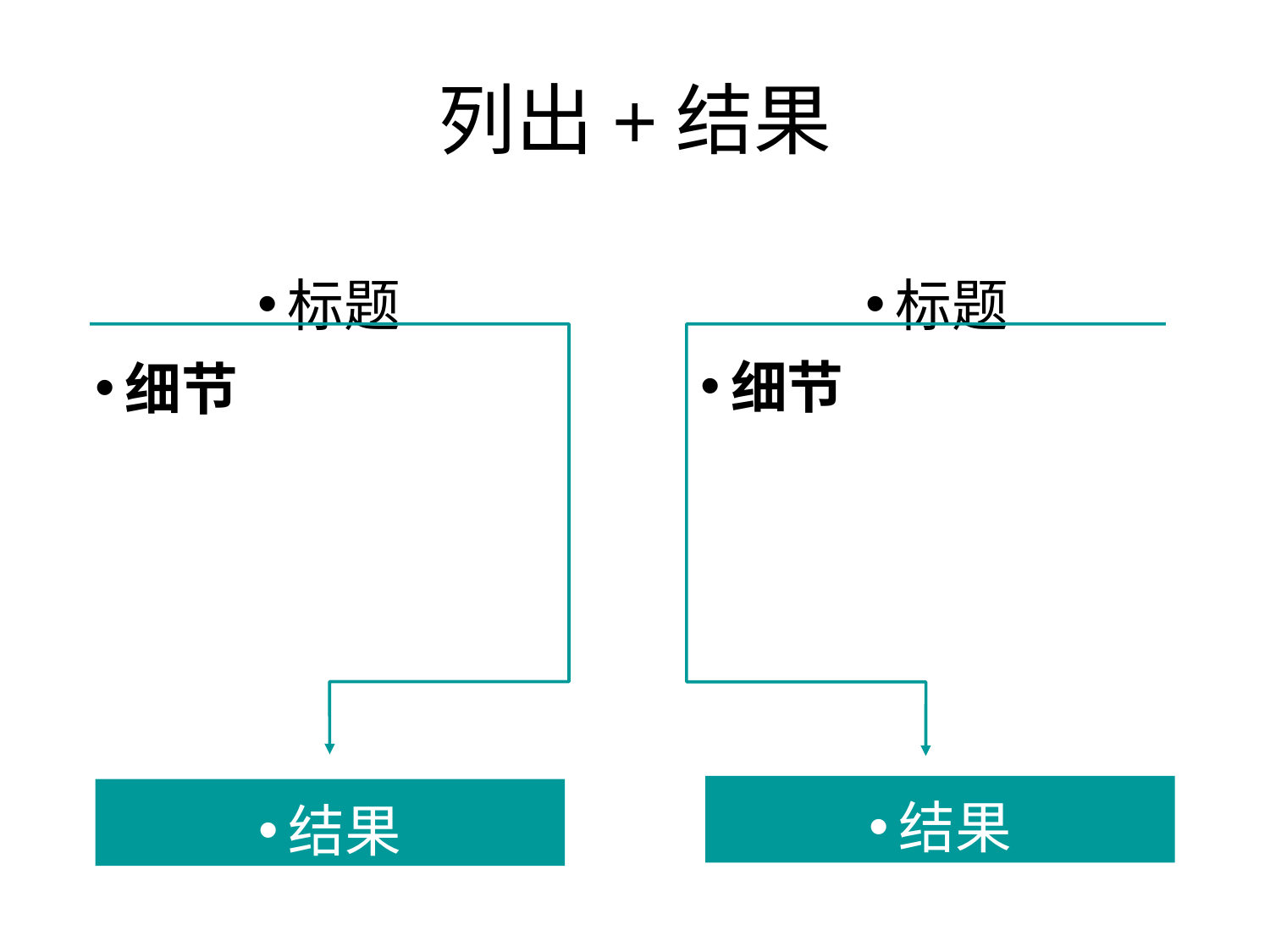

# 列出+结果
标题
标题

细节
细节
结果
结果